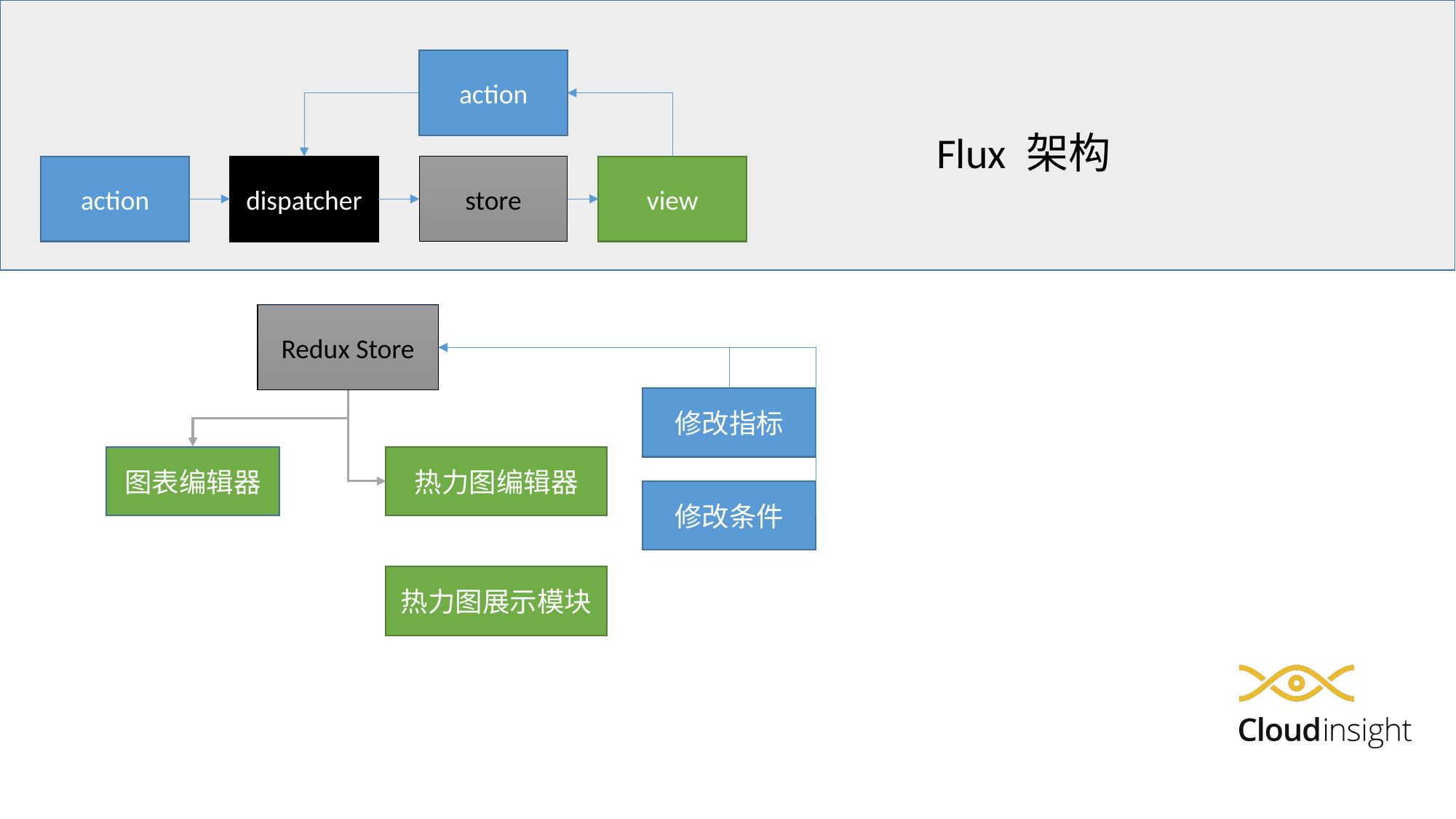

action
view
action
dispatcher
store
Flux 架构
Redux Store
修改指标
修改条件
图表编辑器
热力图编辑器
热力图展示模块